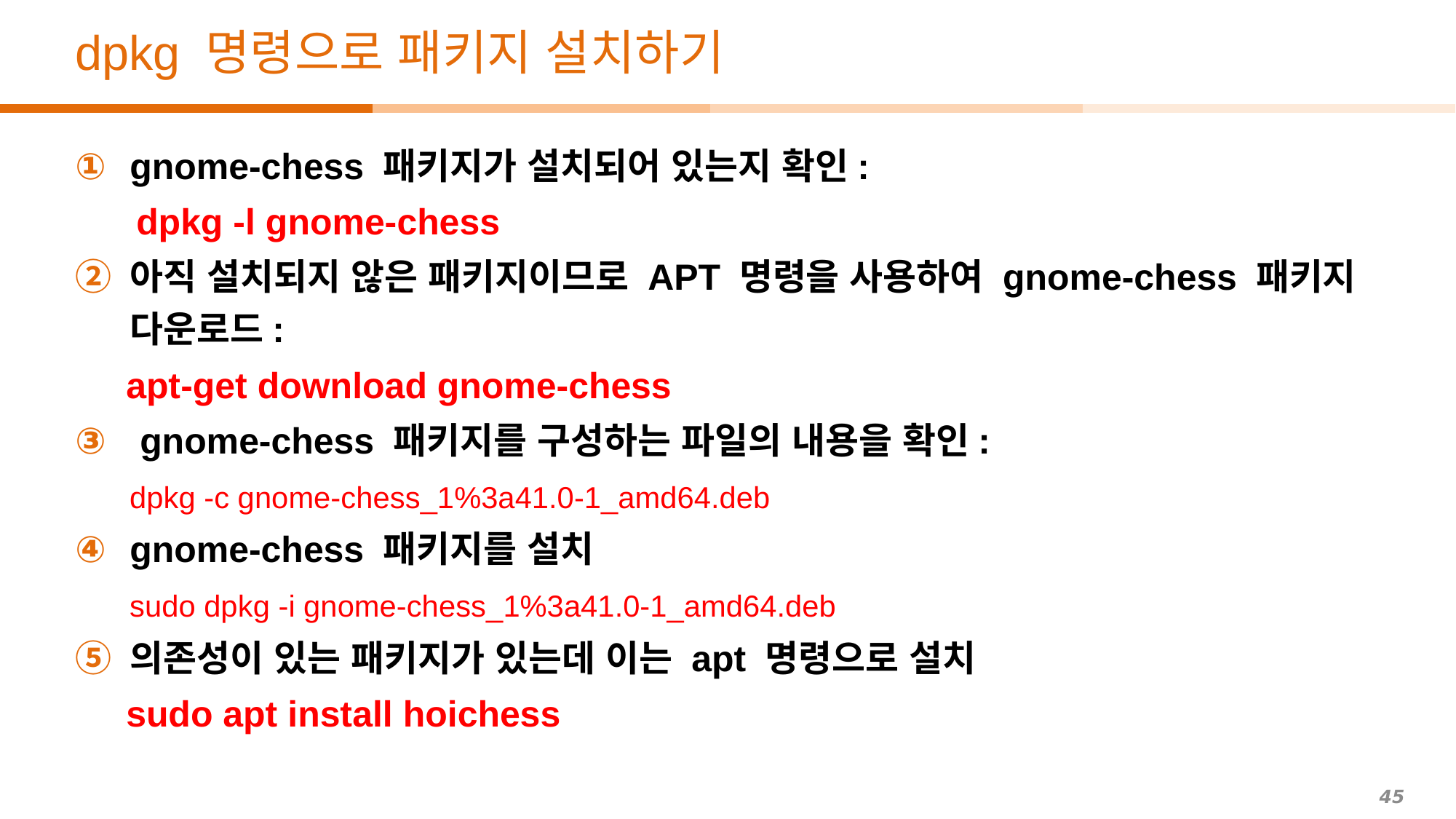

# dpkg 명령으로 패키지 설치하기
gnome-chess 패키지가 설치되어 있는지 확인:
      dpkg -l gnome-chess
아직 설치되지 않은 패키지이므로 APT 명령을 사용하여 gnome-chess 패키지 다운로드:
     apt-get download gnome-chess
 gnome-chess 패키지를 구성하는 파일의 내용을 확인:
     dpkg -c gnome-chess_1%3a41.0-1_amd64.deb
gnome-chess 패키지를 설치
     sudo dpkg -i gnome-chess_1%3a41.0-1_amd64.deb
의존성이 있는 패키지가 있는데 이는 apt 명령으로 설치
     sudo apt install hoichess